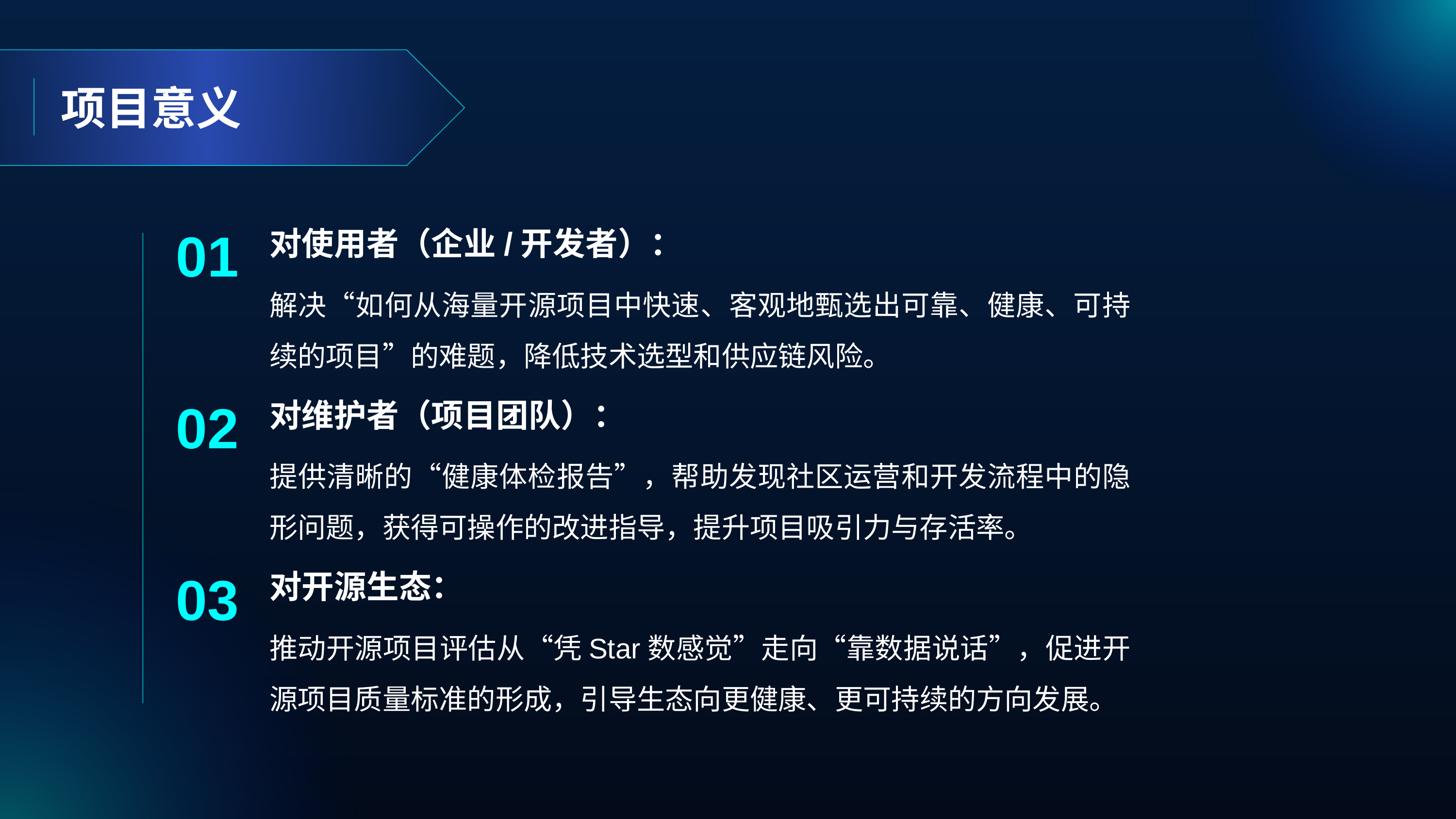

项目意义

01
对使用者（企业/开发者）：

解决“如何从海量开源项目中快速、客观地甄选出可靠、健康、可持续的项目”的难题，降低技术选型和供应链风险。
02
对维护者（项目团队）：
提供清晰的“健康体检报告”，帮助发现社区运营和开发流程中的隐形问题，获得可操作的改进指导，提升项目吸引力与存活率。

03
对开源生态：
推动开源项目评估从“凭Star数感觉”走向“靠数据说话”，促进开源项目质量标准的形成，引导生态向更健康、更可持续的方向发展。